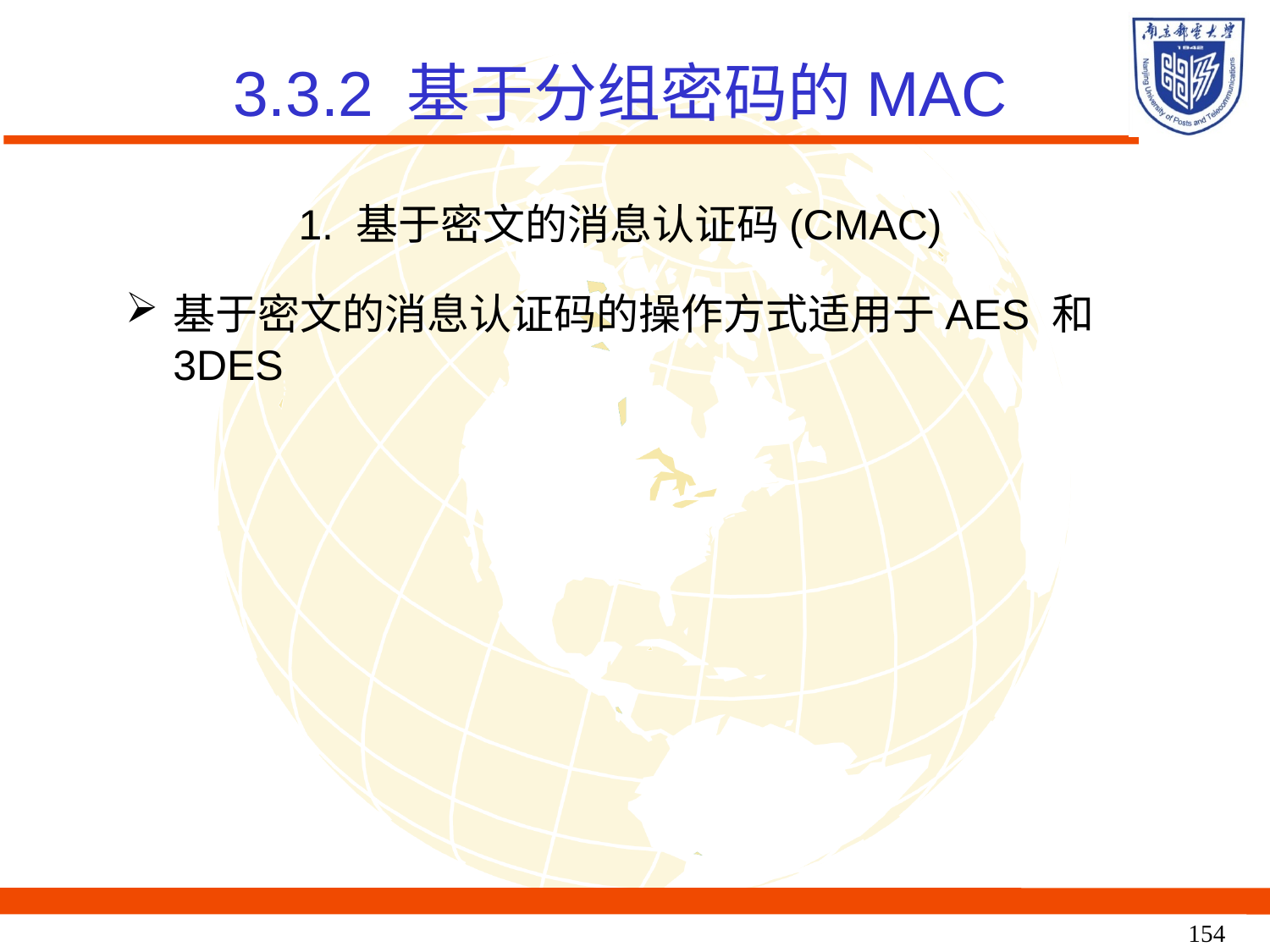

3.3.2 基于分组密码的MAC
1. 基于密文的消息认证码(CMAC)
基于密文的消息认证码的操作方式适用于AES 和3DES
154